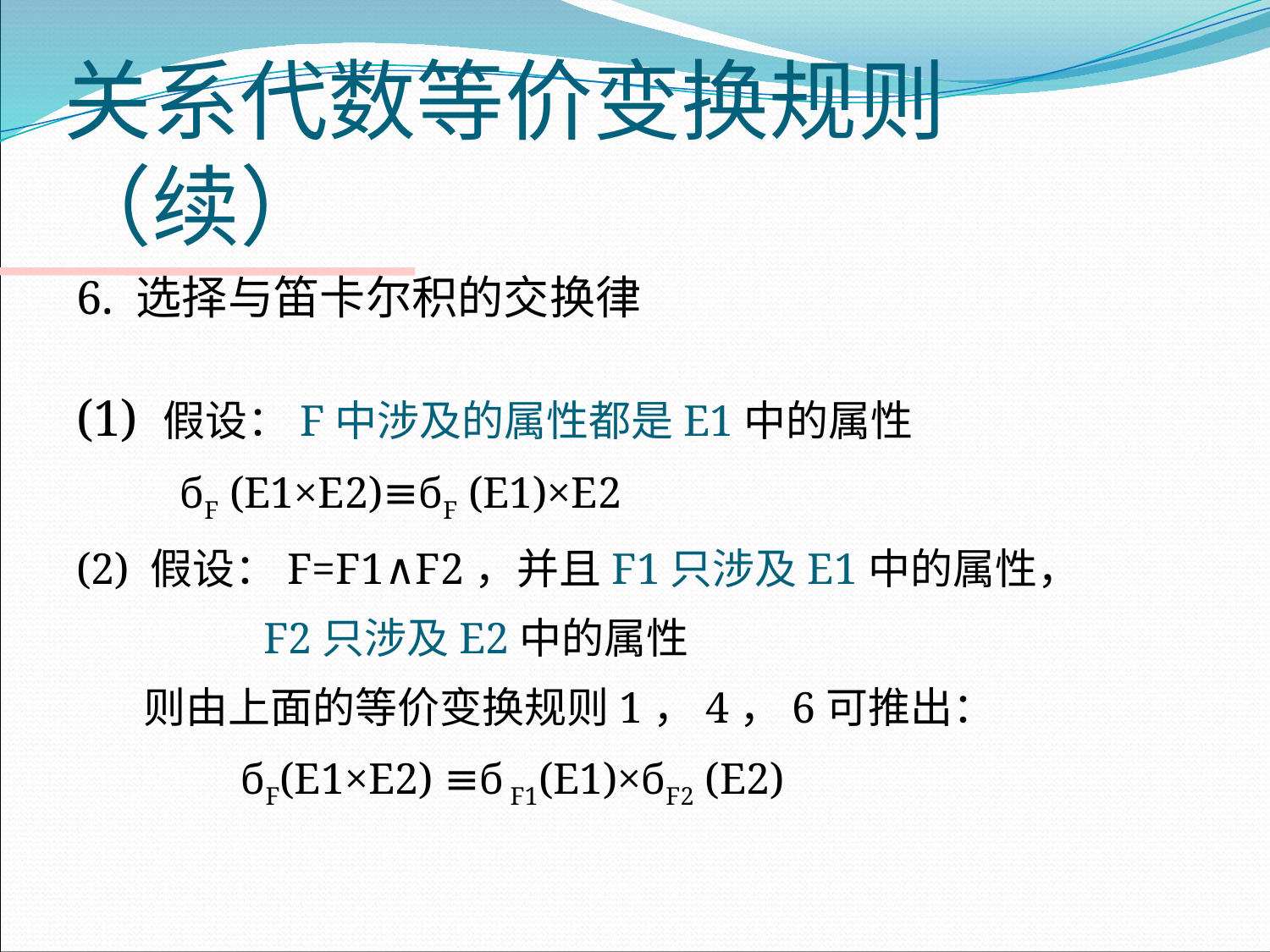

# 关系代数等价变换规则（续）
6. 选择与笛卡尔积的交换律

(1) 假设：F中涉及的属性都是E1中的属性
 	      бF (E1×E2)≡бF (E1)×E2
(2) 假设：F=F1∧F2，并且F1只涉及E1中的属性，
                 F2只涉及E2中的属性
	  则由上面的等价变换规则1，4，6可推出：
       	бF(E1×E2) ≡б F1(E1)×бF2 (E2)

864